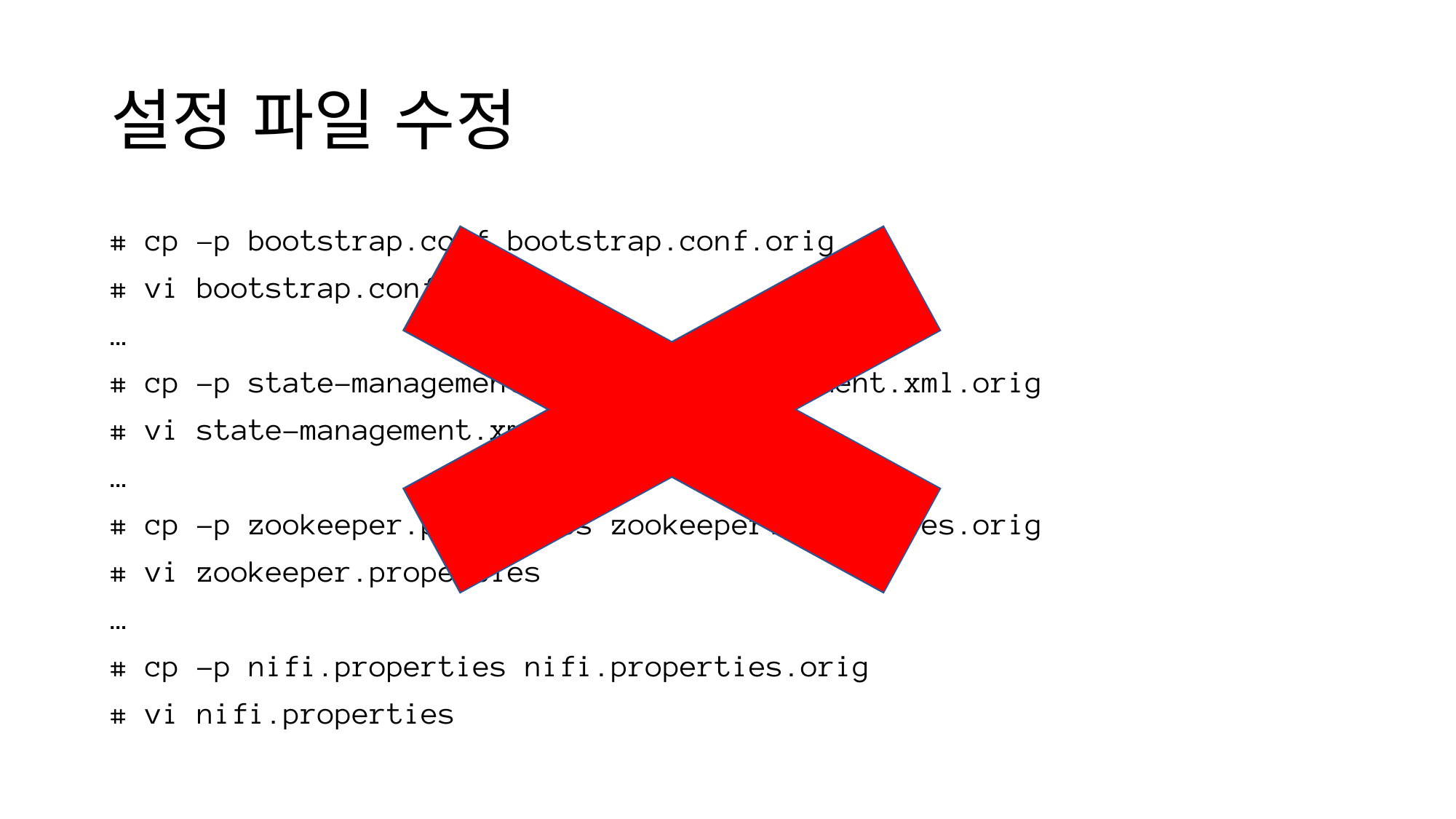

# 설정 파일 수정

# cp –p bootstrap.conf bootstrap.conf.orig
# vi bootstrap.conf
…
# cp -p state-management.xml state-management.xml.orig
# vi state-management.xml
…
# cp -p zookeeper.properties zookeeper.properties.orig
# vi zookeeper.properties
…
# cp -p nifi.properties nifi.properties.orig
# vi nifi.properties